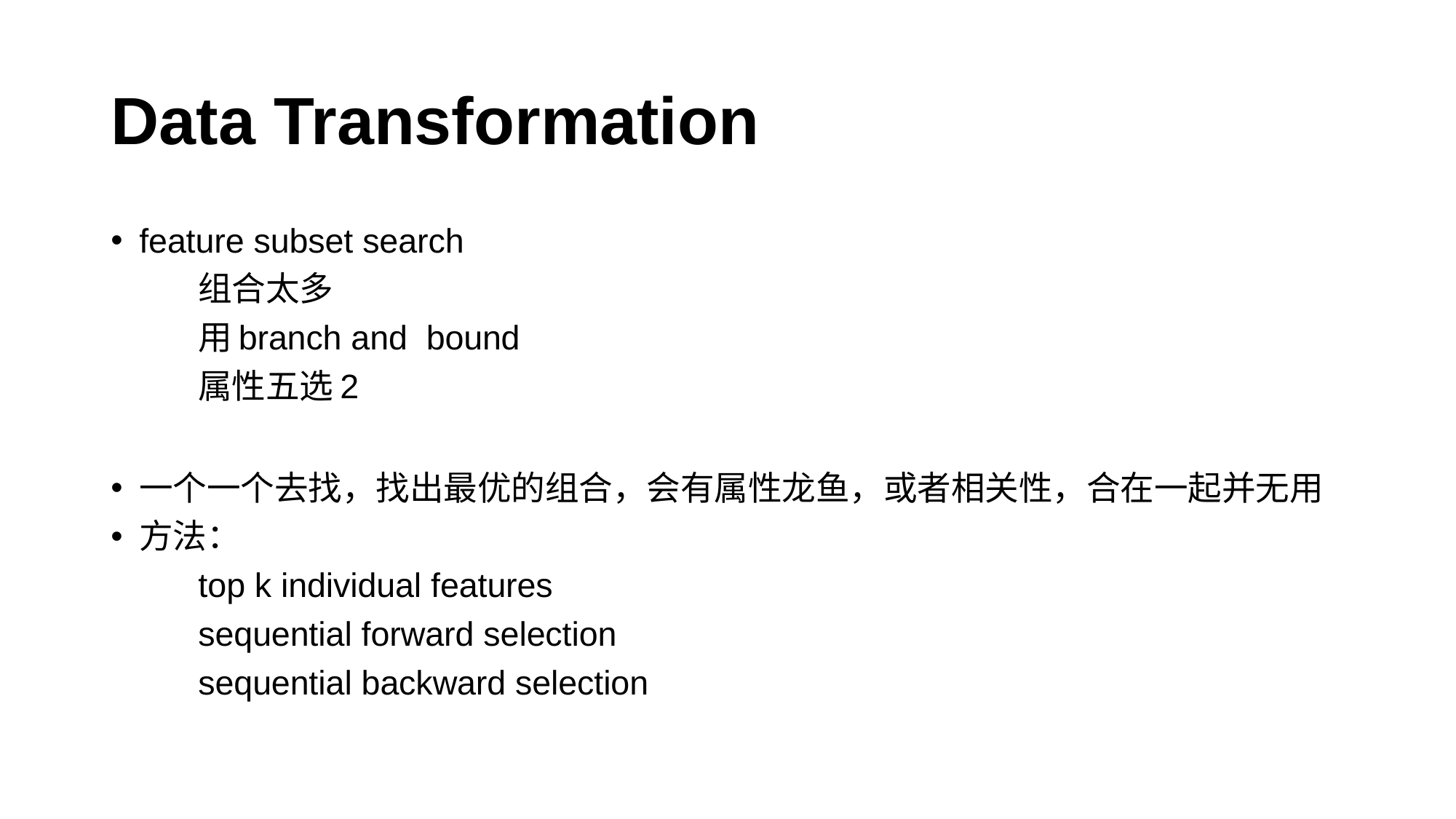

# Data Transformation
feature subset search
 	组合太多
	用branch and  bound
	属性五选2
一个一个去找，找出最优的组合，会有属性龙鱼，或者相关性，合在一起并无用
方法：
	top k individual features
	sequential forward selection
	sequential backward selection